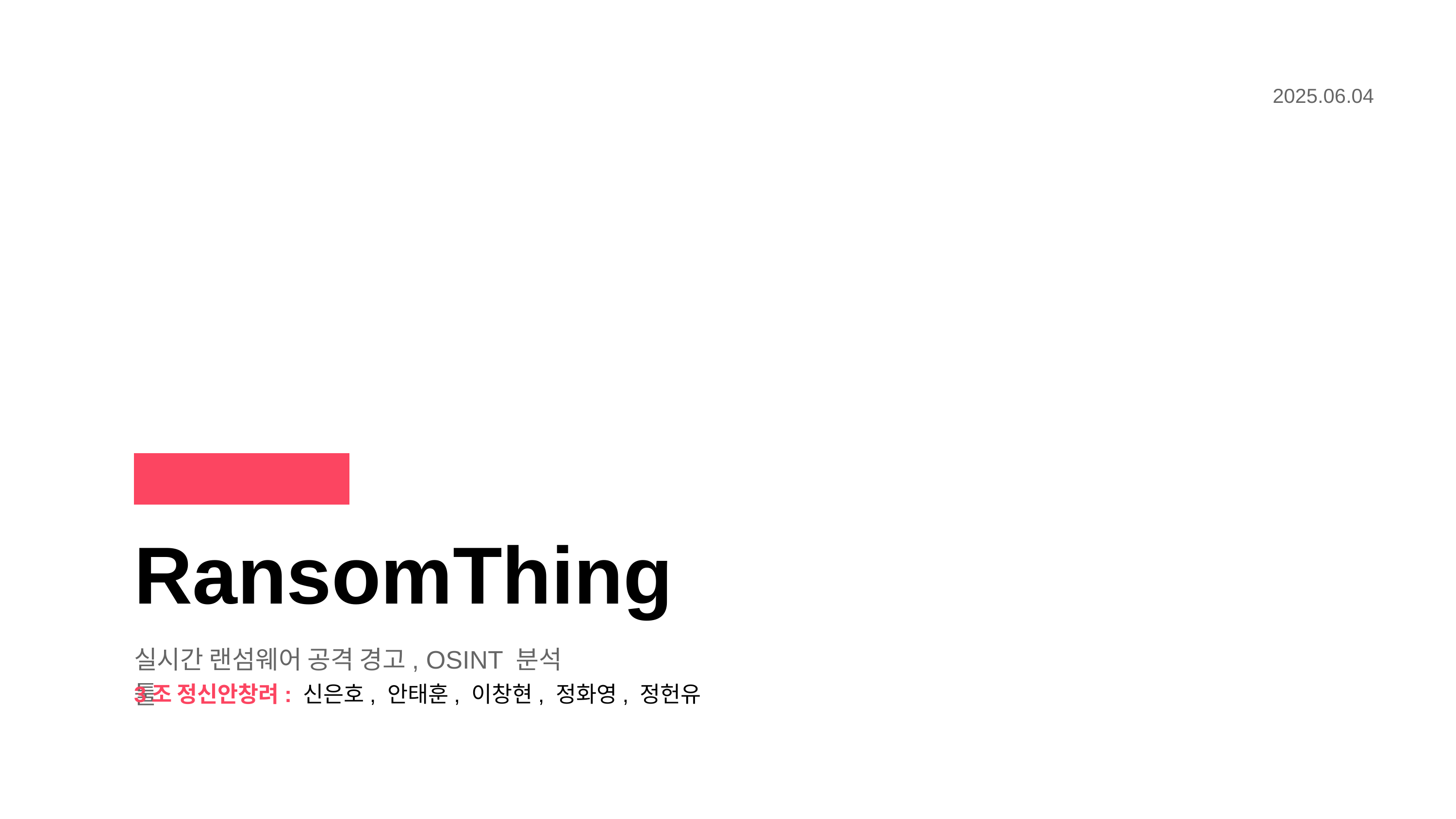

2025.06.04

RansomThing
실시간 랜섬웨어 공격 경고, OSINT 분석 툴
3조 정신안창려: 신은호, 안태훈, 이창현, 정화영, 정헌유